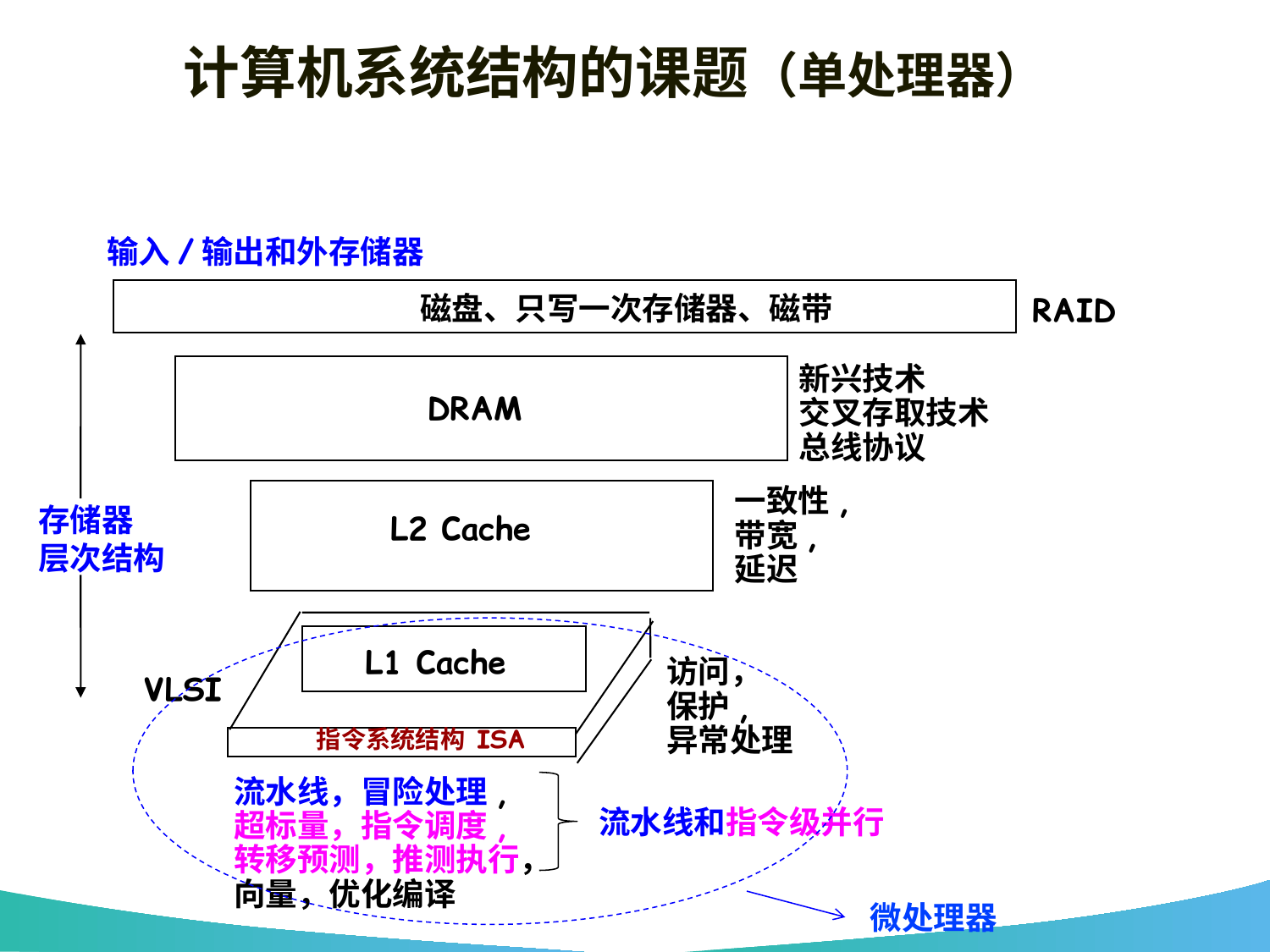

# 计算机系统结构的课题（单处理器）
输入/输出和外存储器

磁盘、只写一次存储器、磁带
RAID

新兴技术
交叉存取技术
总线协议
DRAM

一致性,
带宽,
延迟
存储器
层次结构
L2 Cache

L1 Cache
访问，
保护,
异常处理

VLSI
指令系统结构 ISA

流水线，冒险处理,
超标量，指令调度,
转移预测，推测执行，
向量，优化编译
流水线和指令级并行

微处理器